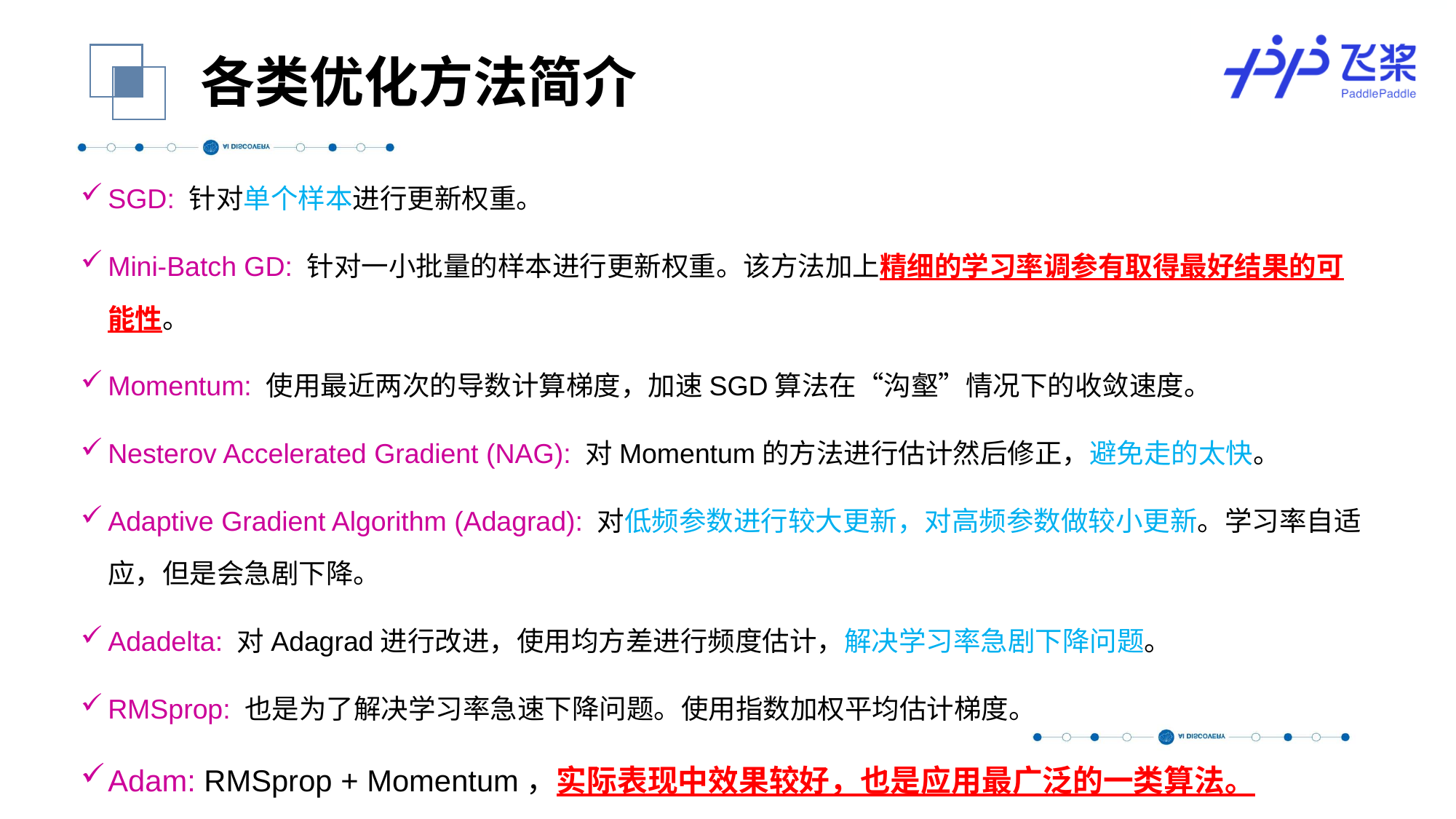

各类优化方法简介
SGD: 针对单个样本进行更新权重。
Mini-Batch GD: 针对一小批量的样本进行更新权重。该方法加上精细的学习率调参有取得最好结果的可能性。
Momentum: 使用最近两次的导数计算梯度，加速SGD算法在“沟壑”情况下的收敛速度。
Nesterov Accelerated Gradient (NAG): 对Momentum的方法进行估计然后修正，避免走的太快。
Adaptive Gradient Algorithm (Adagrad): 对低频参数进行较大更新，对高频参数做较小更新。学习率自适应，但是会急剧下降。
Adadelta: 对Adagrad进行改进，使用均方差进行频度估计，解决学习率急剧下降问题。
RMSprop: 也是为了解决学习率急速下降问题。使用指数加权平均估计梯度。
Adam: RMSprop + Momentum，实际表现中效果较好，也是应用最广泛的一类算法。